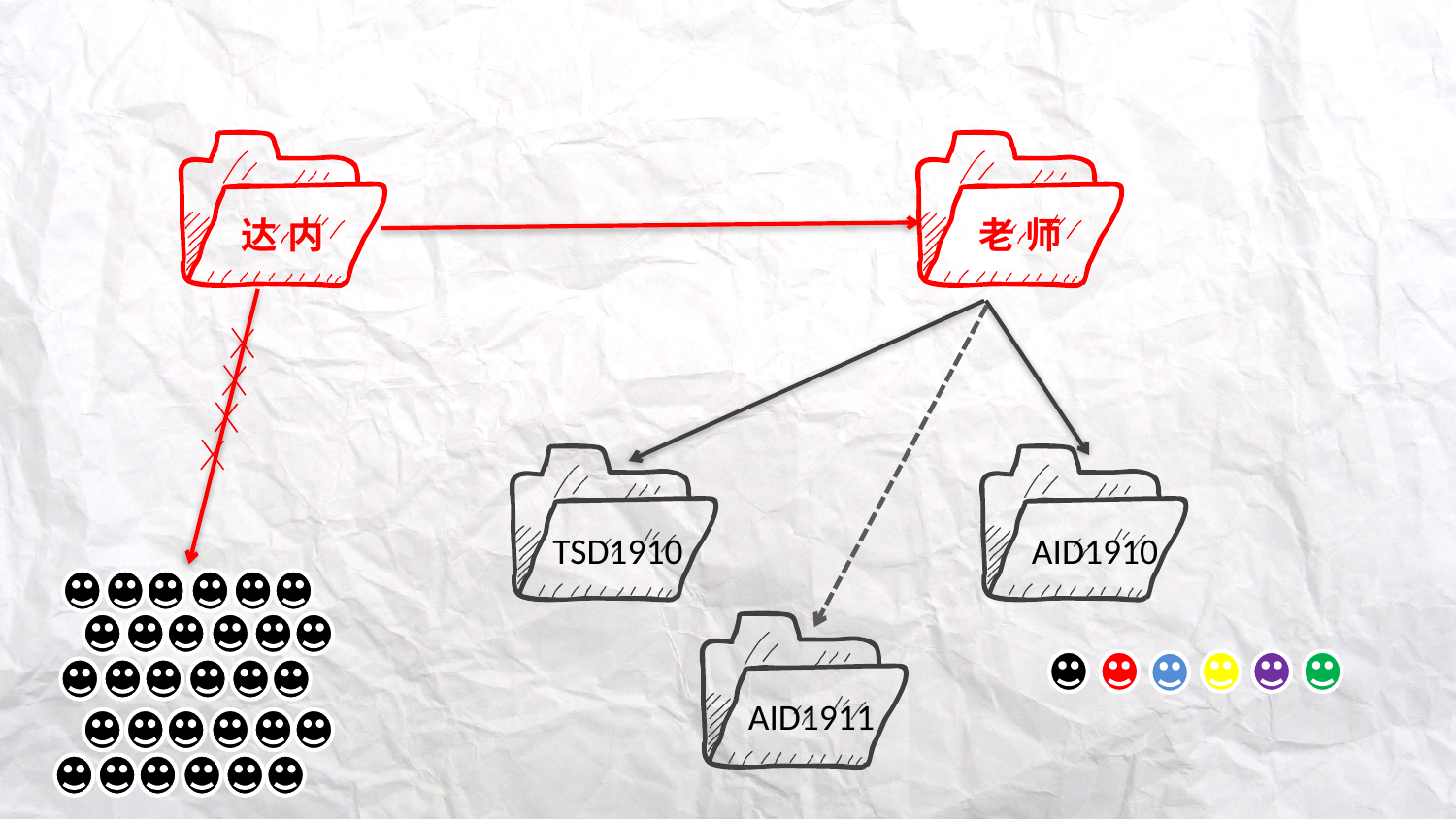

达 内
老 师

TSD1910
AID1910

AID1911